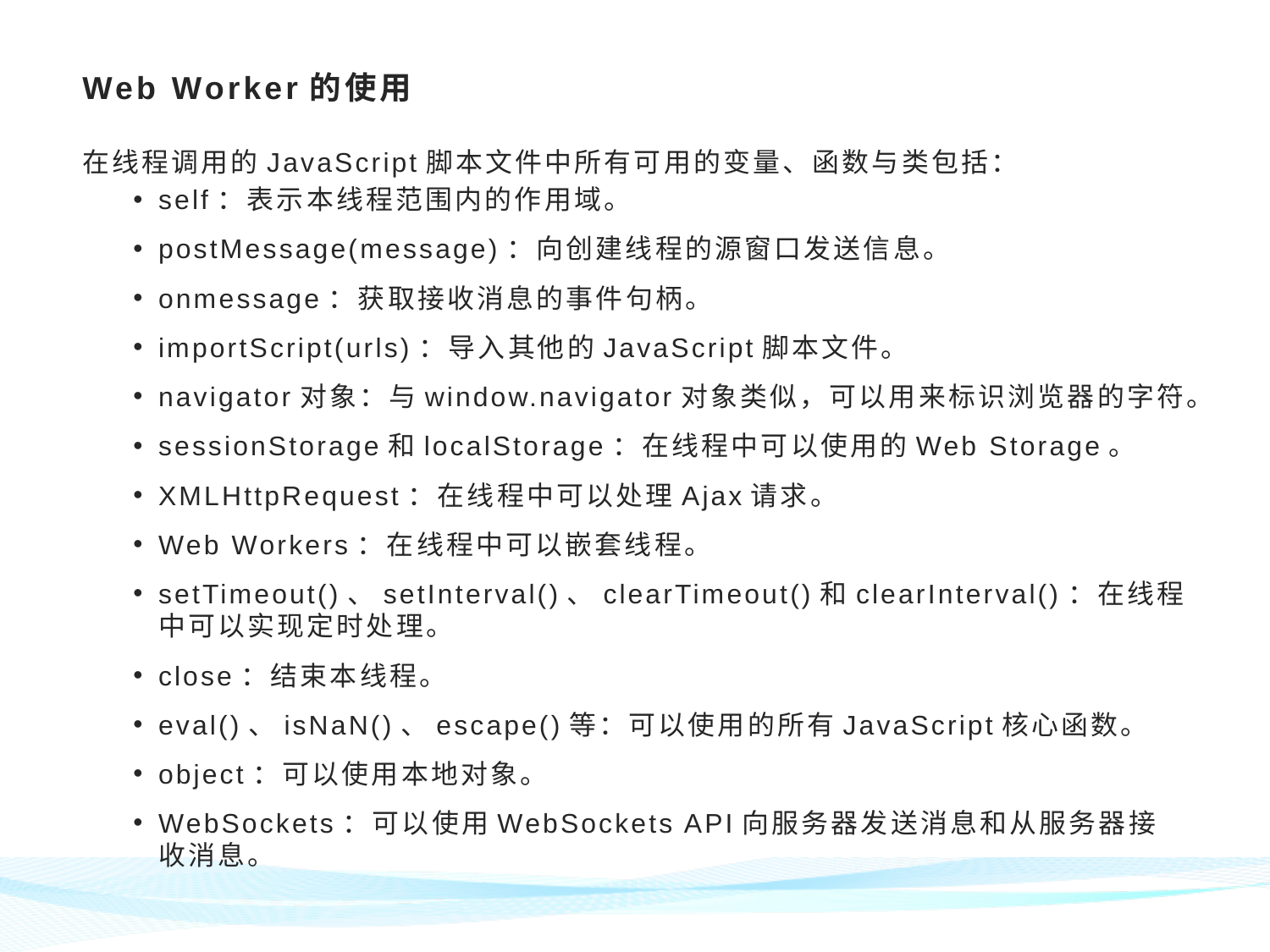

# Web Worker的使用
在线程调用的JavaScript脚本文件中所有可用的变量、函数与类包括：
self：表示本线程范围内的作用域。
postMessage(message)：向创建线程的源窗口发送信息。
onmessage：获取接收消息的事件句柄。
importScript(urls)：导入其他的JavaScript脚本文件。
navigator对象：与window.navigator对象类似，可以用来标识浏览器的字符。
sessionStorage和localStorage：在线程中可以使用的Web Storage。
XMLHttpRequest：在线程中可以处理Ajax请求。
Web Workers：在线程中可以嵌套线程。
setTimeout()、setInterval()、clearTimeout()和clearInterval()：在线程中可以实现定时处理。
close：结束本线程。
eval()、isNaN()、escape()等：可以使用的所有JavaScript核心函数。
object：可以使用本地对象。
WebSockets：可以使用WebSockets API向服务器发送消息和从服务器接收消息。